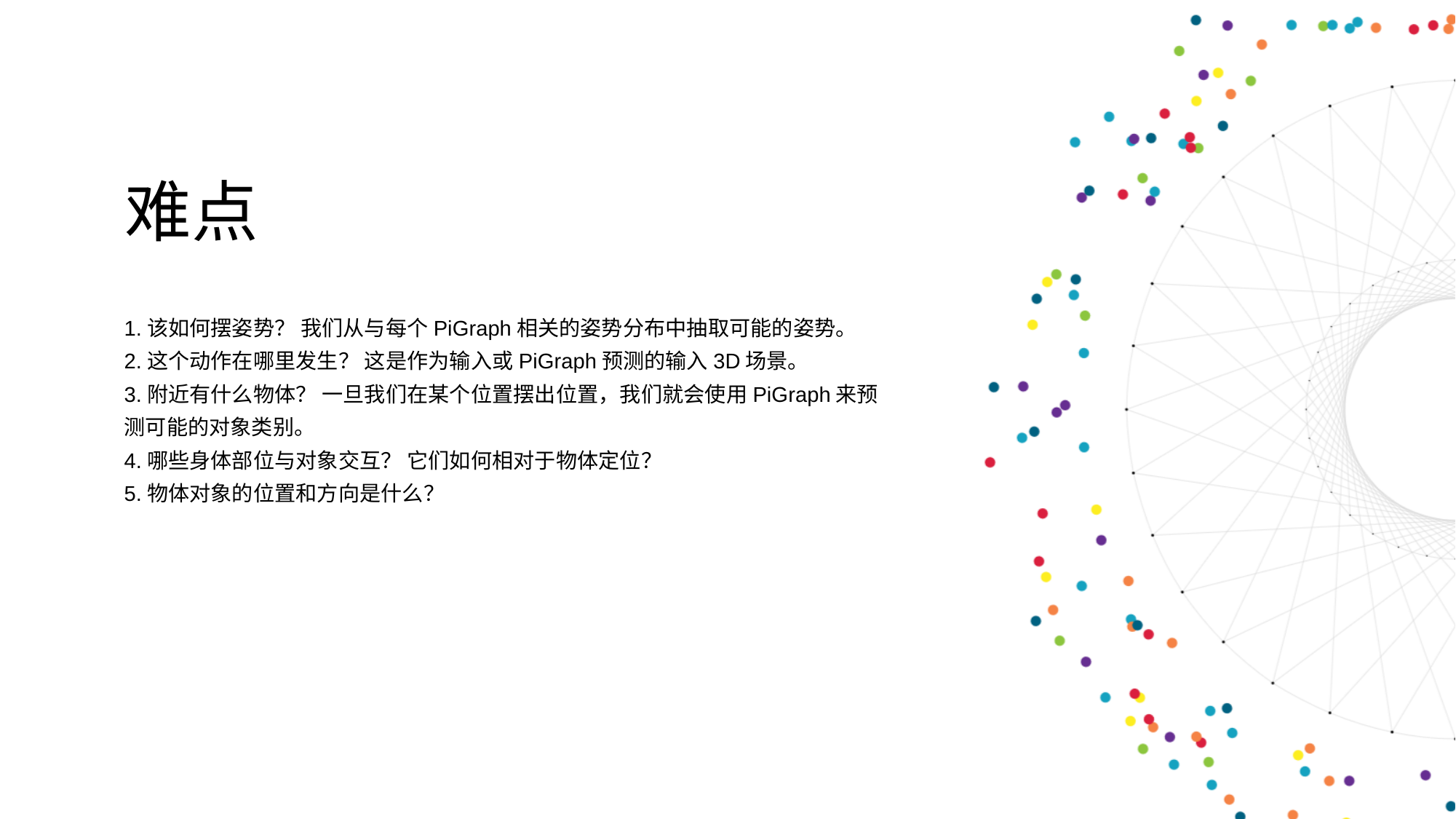

难点
1.该如何摆姿势？ 我们从与每个PiGraph相关的姿势分布中抽取可能的姿势。
2.这个动作在哪里发生？ 这是作为输入或PiGraph预测的输入3D场景。
3.附近有什么物体？ 一旦我们在某个位置摆出位置，我们就会使用PiGraph来预测可能的对象类别。
4.哪些身体部位与对象交互？ 它们如何相对于物体定位？
5.物体对象的位置和方向是什么？